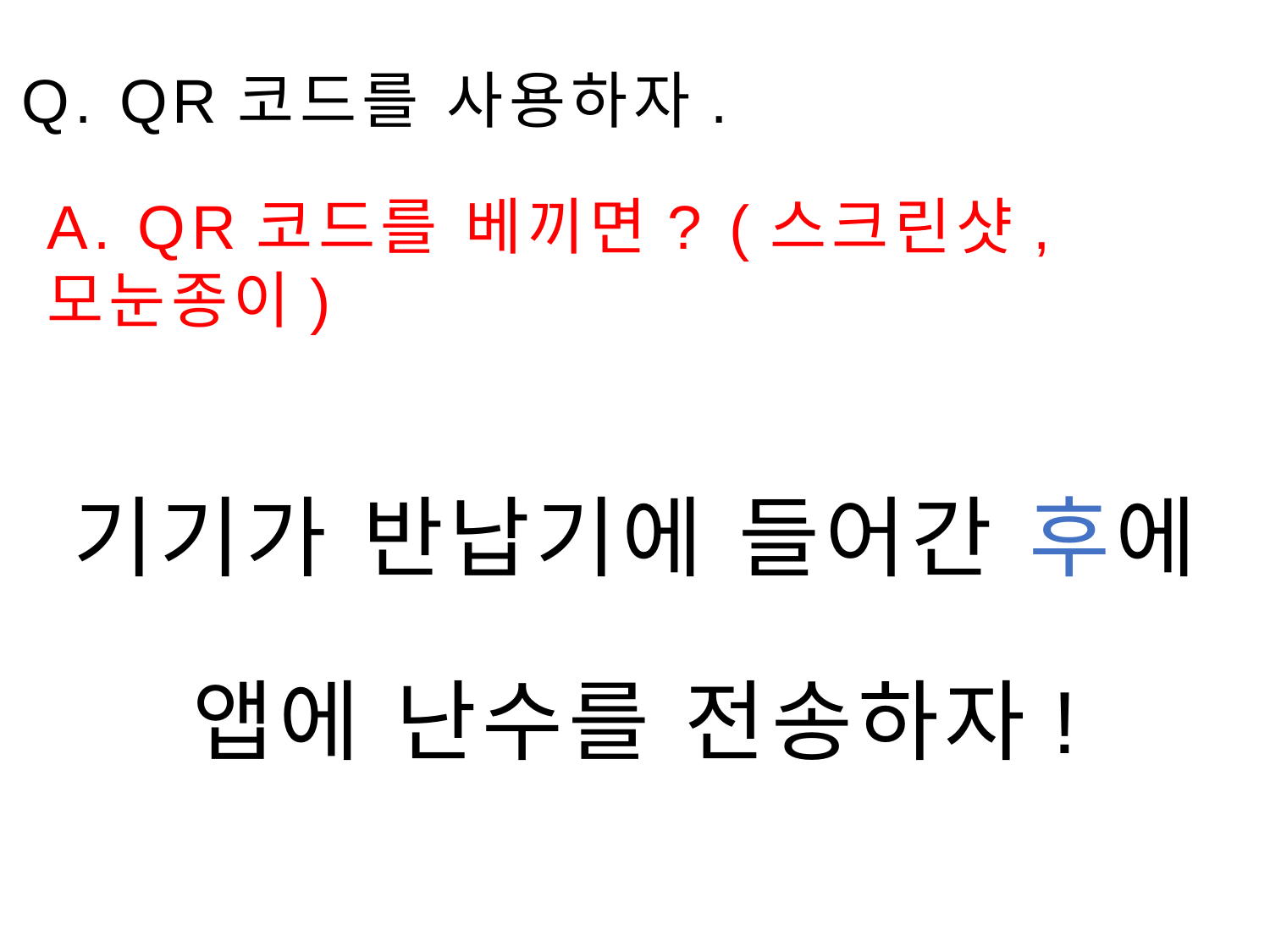

Q. QR코드를 사용하자.
A. QR코드를 베끼면? (스크린샷, 모눈종이)
기기가 반납기에 들어간 후에
앱에 난수를 전송하자!